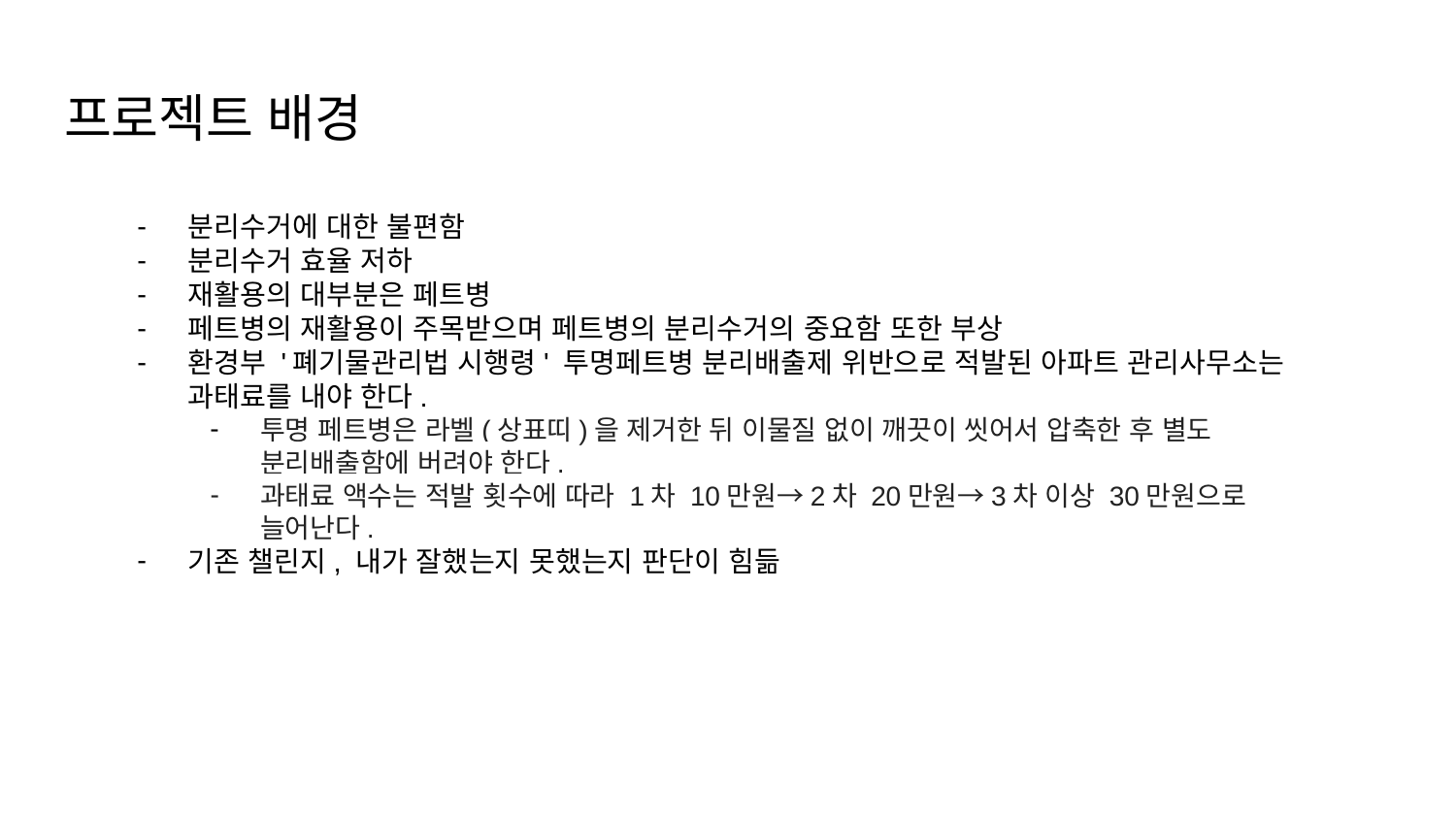

# 프로젝트 배경
분리수거에 대한 불편함
분리수거 효율 저하
재활용의 대부분은 페트병
페트병의 재활용이 주목받으며 페트병의 분리수거의 중요함 또한 부상
환경부 '폐기물관리법 시행령' 투명페트병 분리배출제 위반으로 적발된 아파트 관리사무소는 과태료를 내야 한다.
투명 페트병은 라벨(상표띠)을 제거한 뒤 이물질 없이 깨끗이 씻어서 압축한 후 별도 분리배출함에 버려야 한다.
과태료 액수는 적발 횟수에 따라 1차 10만원→2차 20만원→3차 이상 30만원으로 늘어난다.
기존 챌린지, 내가 잘했는지 못했는지 판단이 힘듦